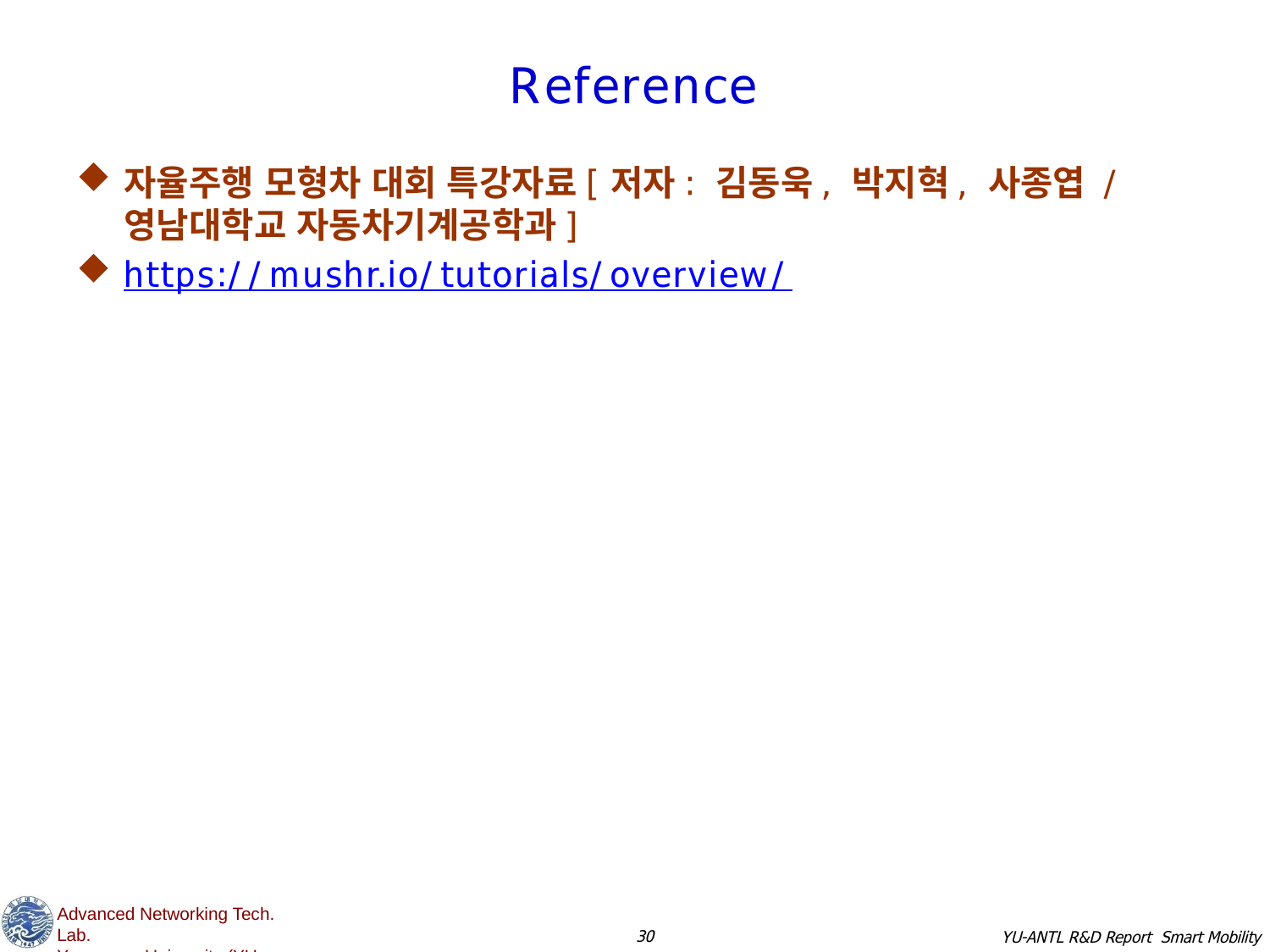

# Reference
자율주행 모형차 대회 특강자료[저자: 김동욱, 박지혁, 사종엽 / 영남대학교 자동차기계공학과]
https://mushr.io/tutorials/overview/